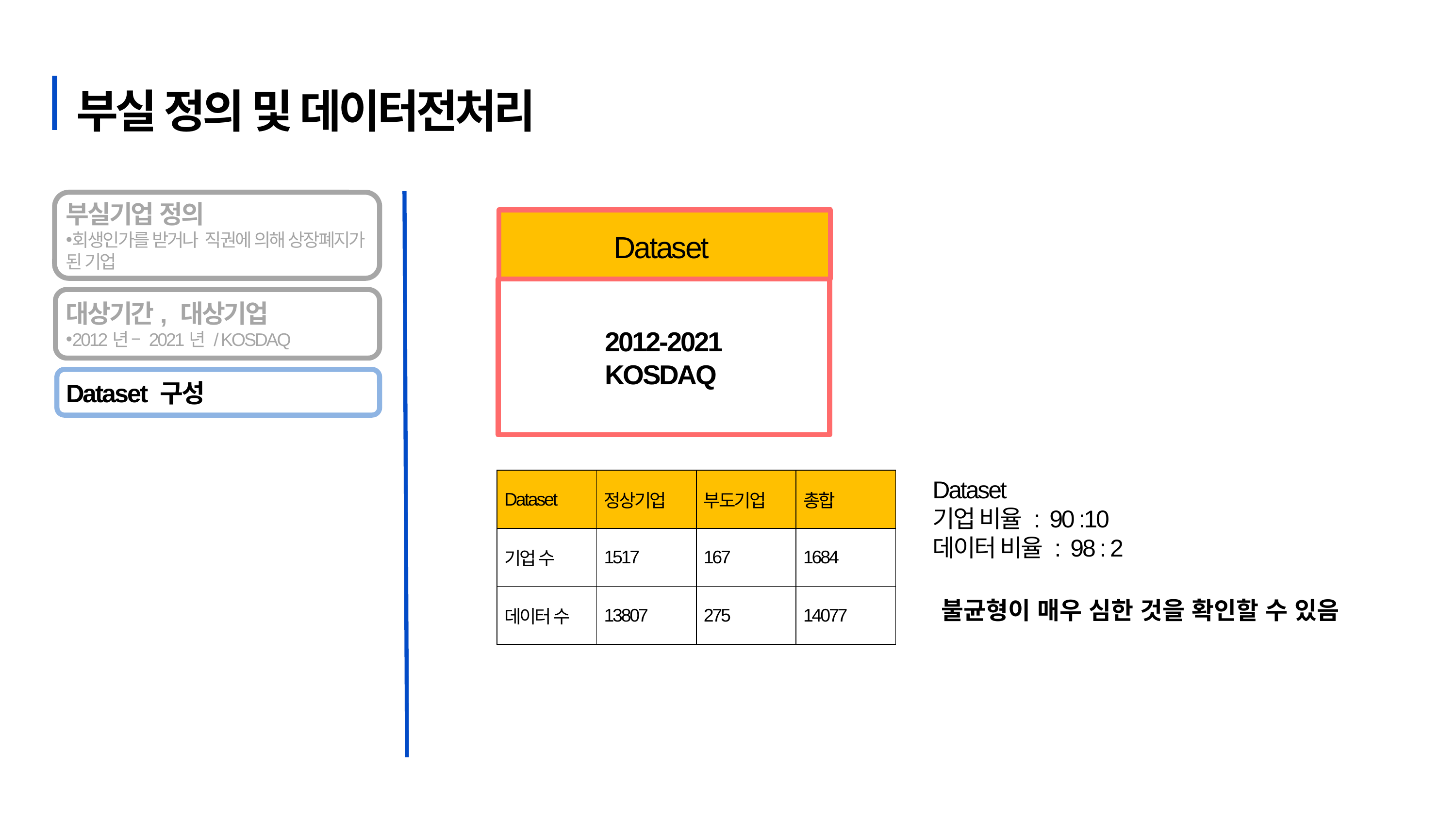

부실 정의 및 데이터전처리

부실기업 정의
회생인가를 받거나  직권에 의해 상장폐지가 된 기업

Dataset
2012-2021
KOSDAQ

대상기간, 대상기업
2012년 – 2021년 / KOSDAQ
Dataset 구성
| Dataset | 정상기업 | 부도기업 | 총합 |
| --- | --- | --- | --- |
| 기업 수 | 1517 | 167 | 1684 |
| 데이터 수 | 13807 | 275 | 14077 |
Dataset
기업 비율 :  90 :10
데이터 비율 :  98 : 2
불균형이 매우 심한 것을 확인할 수 있음